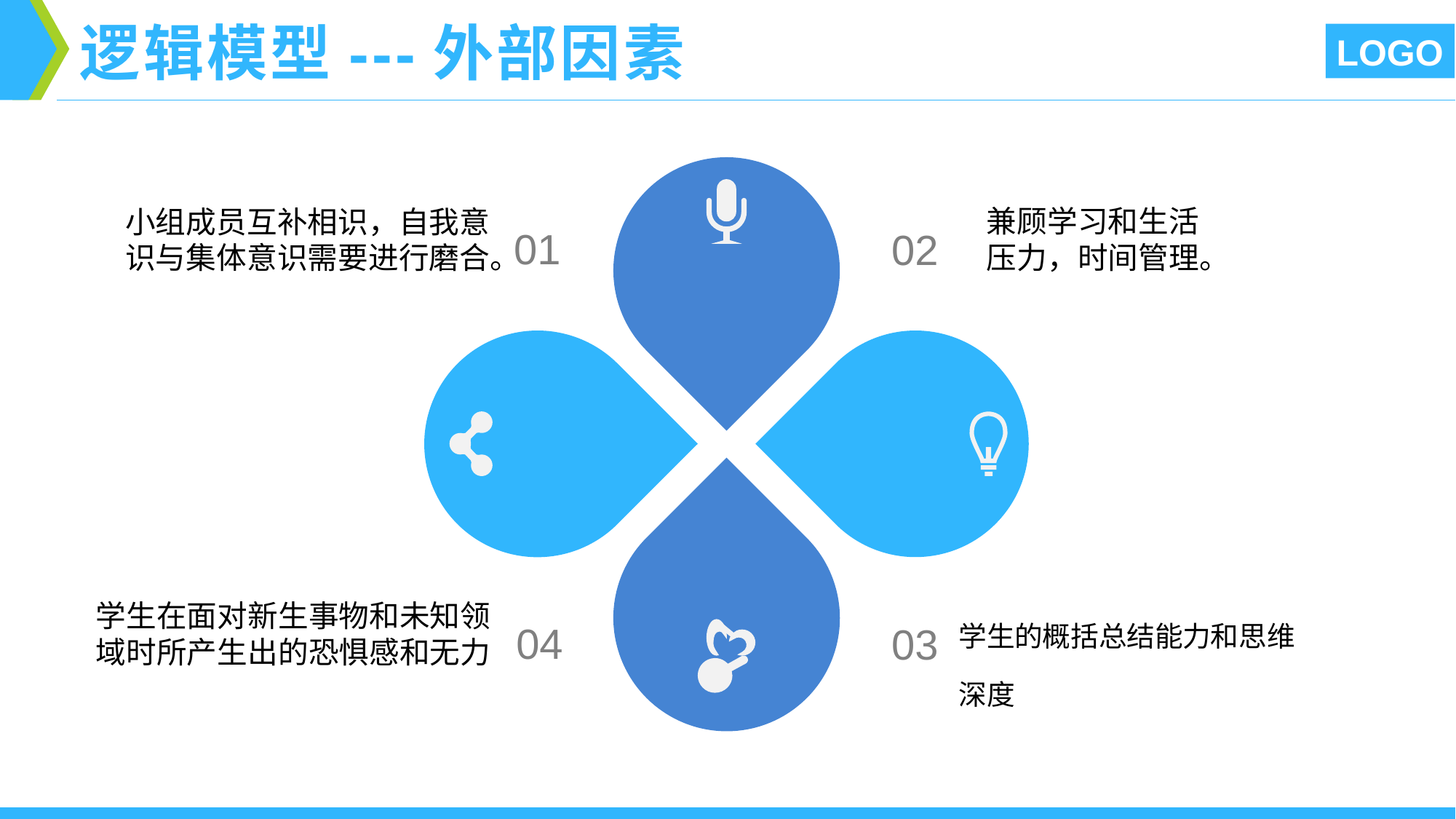

逻辑模型---外部因素
LOGO

01
02
兼顾学习和生活压力，时间管理。
小组成员互补相识，自我意识与集体意识需要进行磨合。

04
03
学生在面对新生事物和未知领域时所产生出的恐惧感和无力
学生的概括总结能力和思维深度